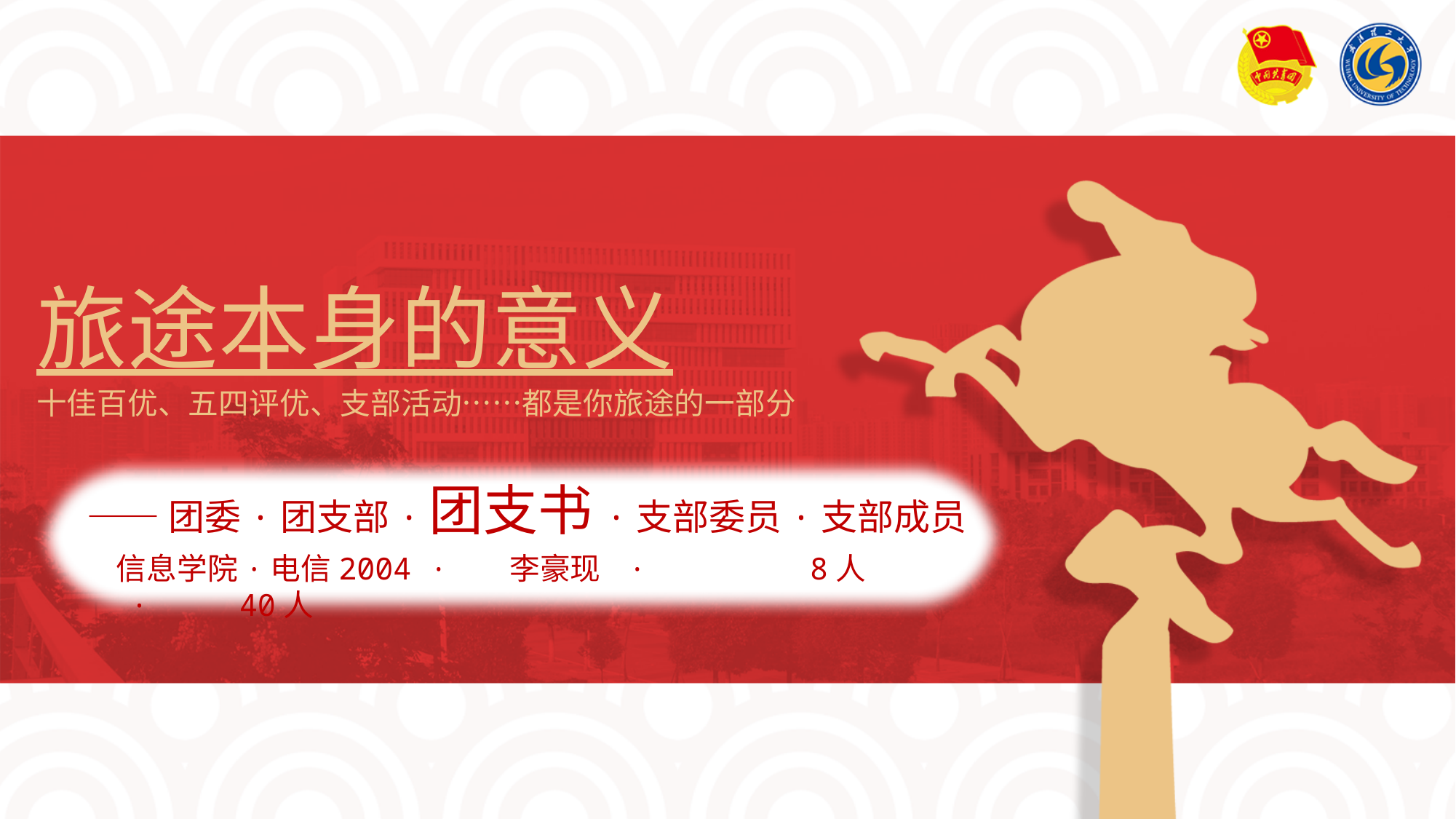

# 旅途本身的意义
十佳百优、五四评优、支部活动……都是你旅途的一部分

信息学院·电信2004 ·   李豪现   ·         8人        ·     40人
——团委·团支部·团支书·支部委员·支部成员